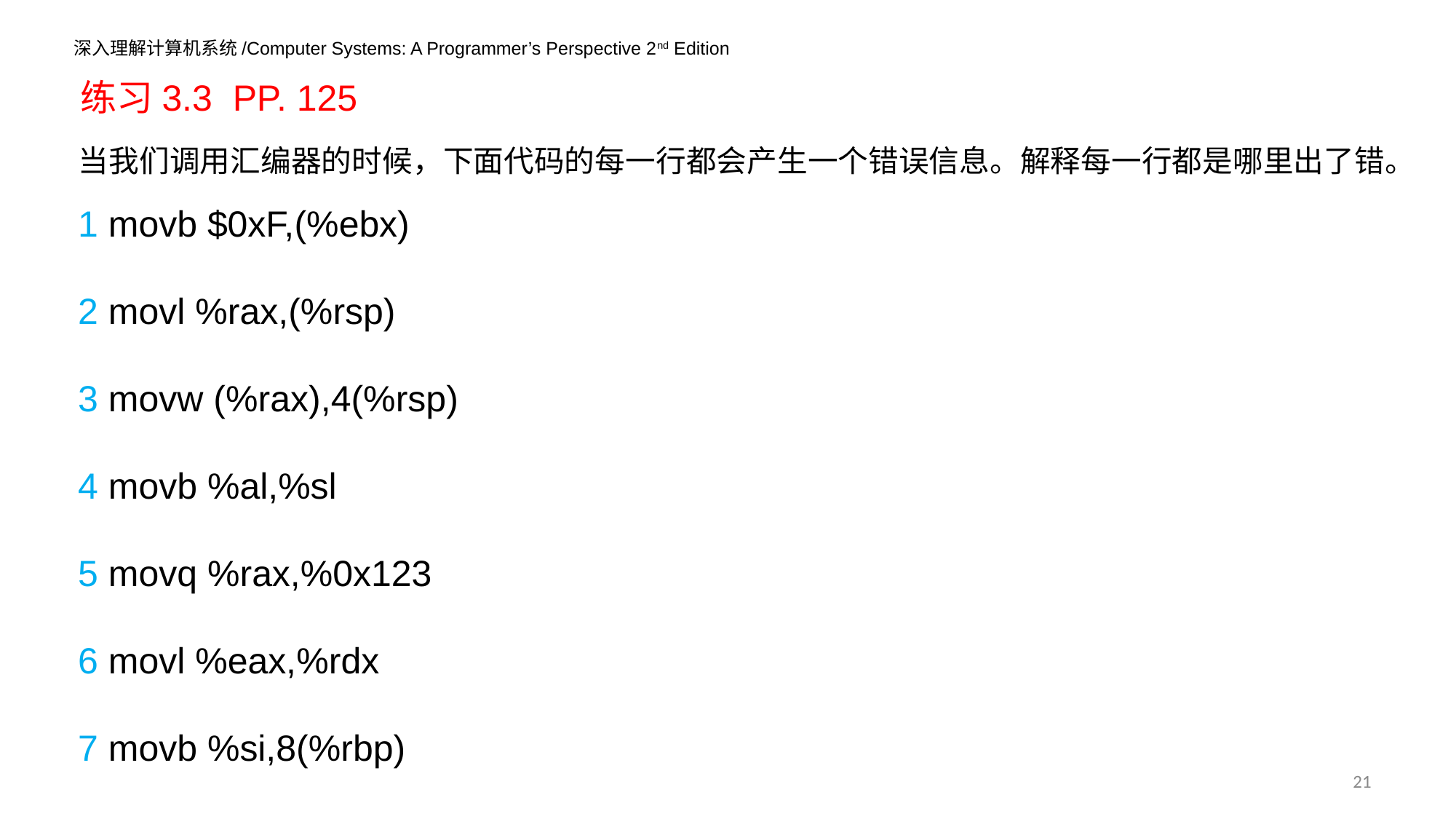

练习3.3  PP. 125
当我们调用汇编器的时候，下面代码的每一行都会产生一个错误信息。解释每一行都是哪里出了错。
1 movb $0xF,(%ebx)

2 movl %rax,(%rsp)

3 movw (%rax),4(%rsp)

4 movb %al,%sl

5 movq %rax,%0x123

6 movl %eax,%rdx

7 movb %si,8(%rbp)
21